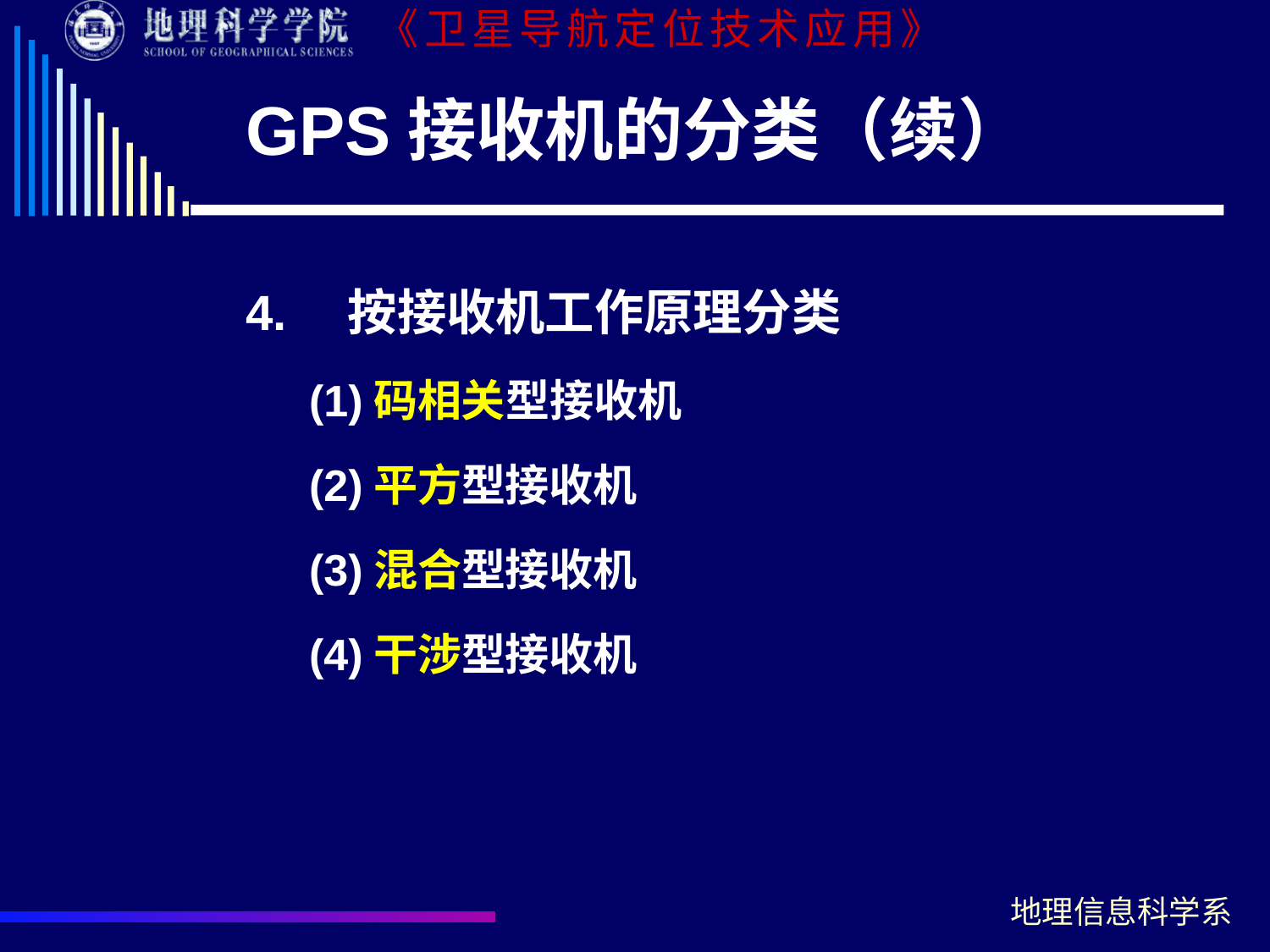

# GPS接收机的分类（续）
4.　按接收机工作原理分类
(1)码相关型接收机
(2)平方型接收机
(3)混合型接收机
(4)干涉型接收机